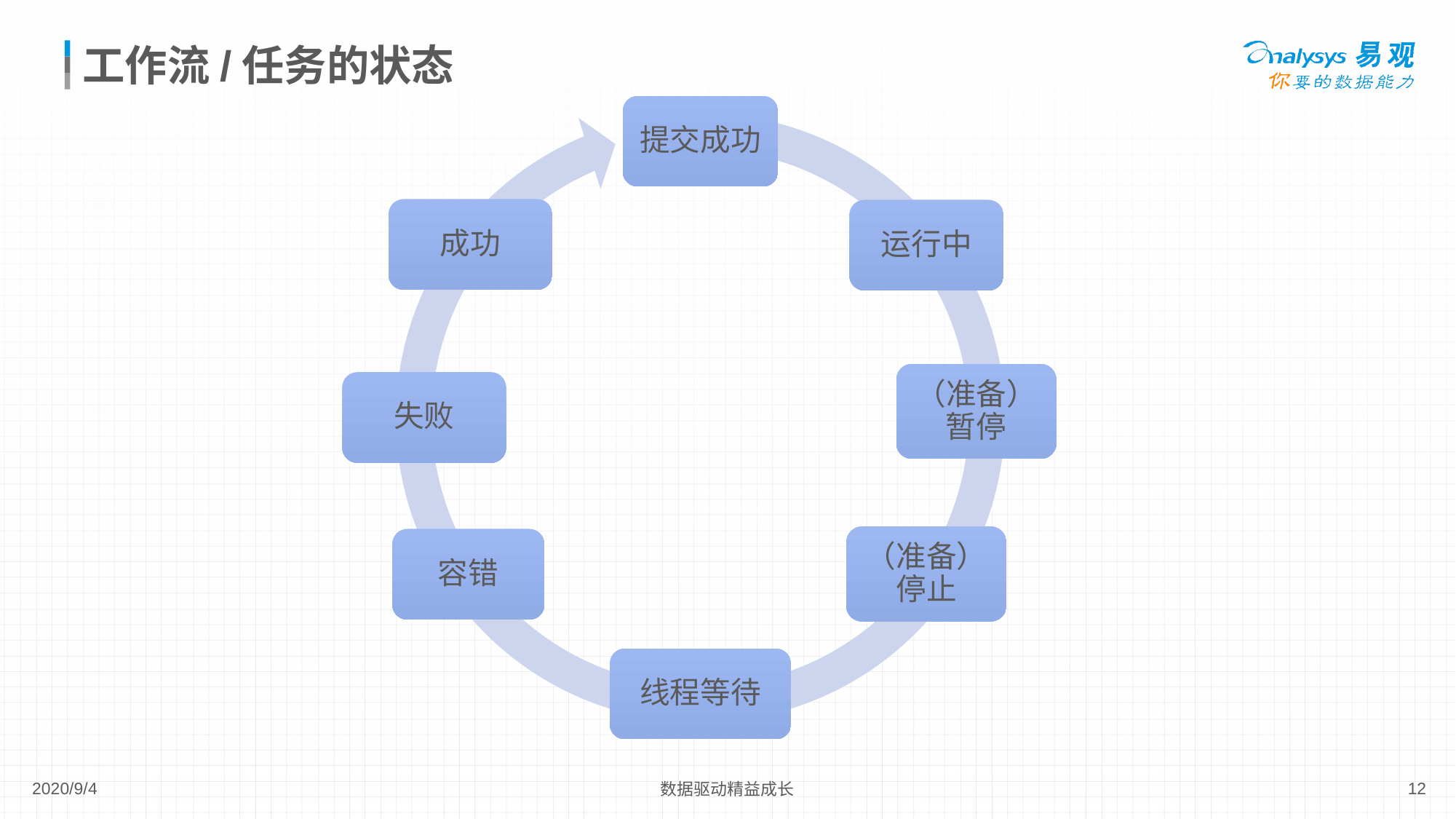

# 工作流/任务的状态

提交成功
成功
运行中
（准备）暂停
失败
（准备）停止
容错
线程等待